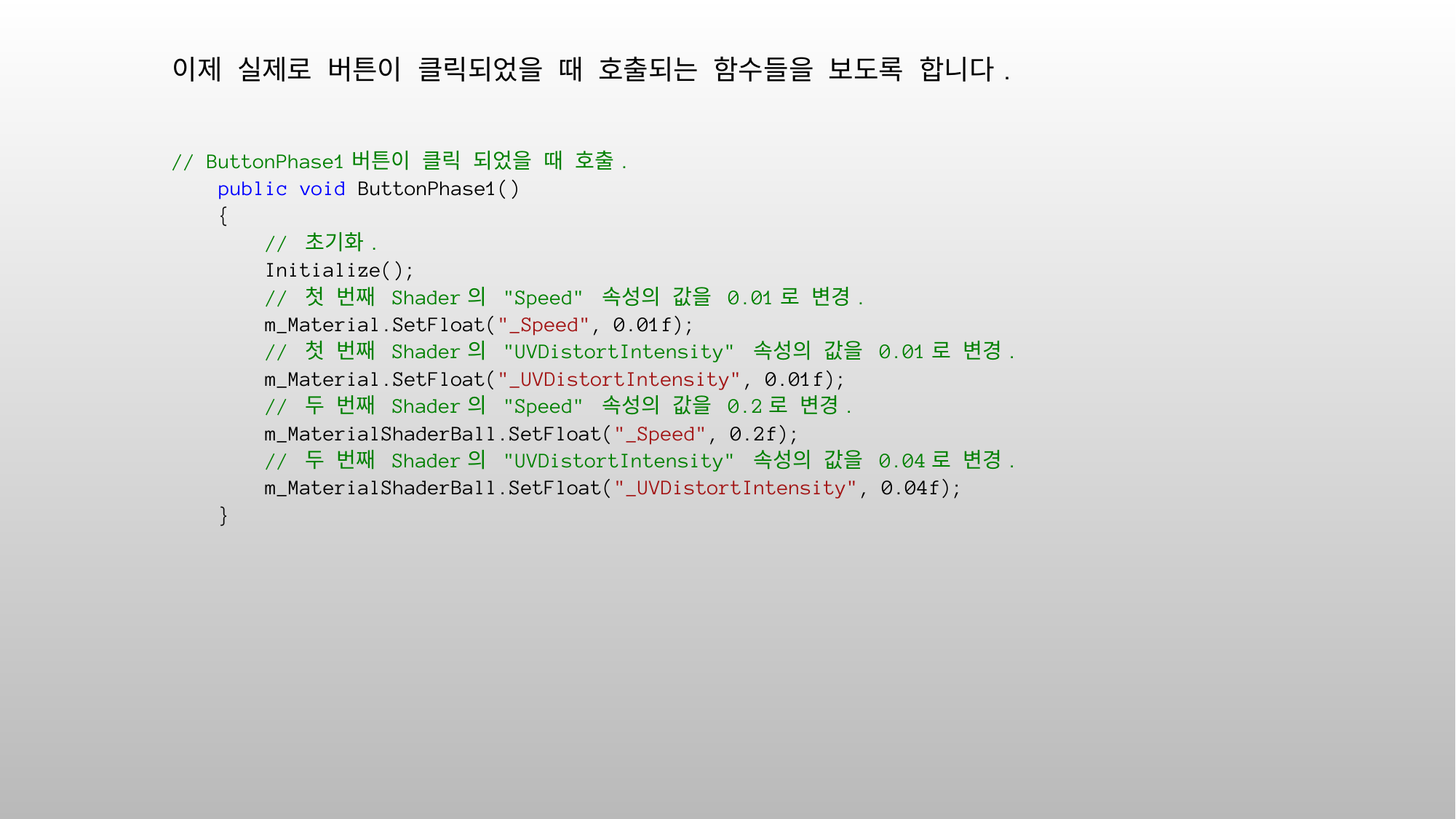

이제 실제로 버튼이 클릭되었을 때 호출되는 함수들을 보도록 합니다.
// ButtonPhase1버튼이 클릭 되었을 때 호출.
    public void ButtonPhase1()
    {
        // 초기화.
        Initialize();
        // 첫 번째 Shader의 "Speed" 속성의 값을 0.01로 변경.
        m_Material.SetFloat("_Speed", 0.01f);
        // 첫 번째 Shader의 "UVDistortIntensity" 속성의 값을 0.01로 변경.
        m_Material.SetFloat("_UVDistortIntensity", 0.01f);
        // 두 번째 Shader의 "Speed" 속성의 값을 0.2로 변경.
        m_MaterialShaderBall.SetFloat("_Speed", 0.2f);
        // 두 번째 Shader의 "UVDistortIntensity" 속성의 값을 0.04로 변경.
        m_MaterialShaderBall.SetFloat("_UVDistortIntensity", 0.04f);
    }